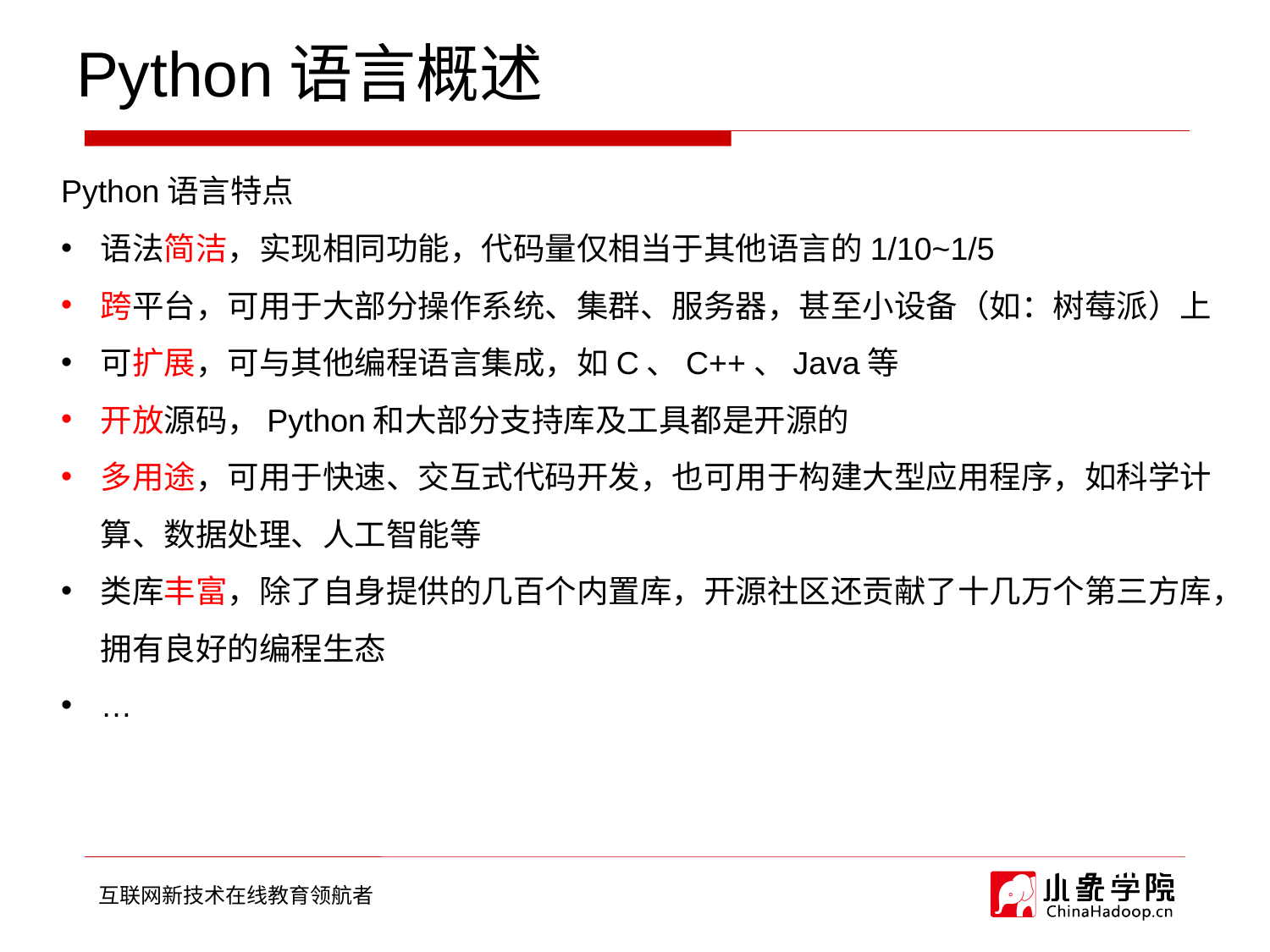

Python语言概述
Python语言特点
语法简洁，实现相同功能，代码量仅相当于其他语言的1/10~1/5
跨平台，可用于大部分操作系统、集群、服务器，甚至小设备（如：树莓派）上
可扩展，可与其他编程语言集成，如C、C++、Java等
开放源码，Python和大部分支持库及工具都是开源的
多用途，可用于快速、交互式代码开发，也可用于构建大型应用程序，如科学计算、数据处理、人工智能等
类库丰富，除了自身提供的几百个内置库，开源社区还贡献了十几万个第三方库，拥有良好的编程生态
…